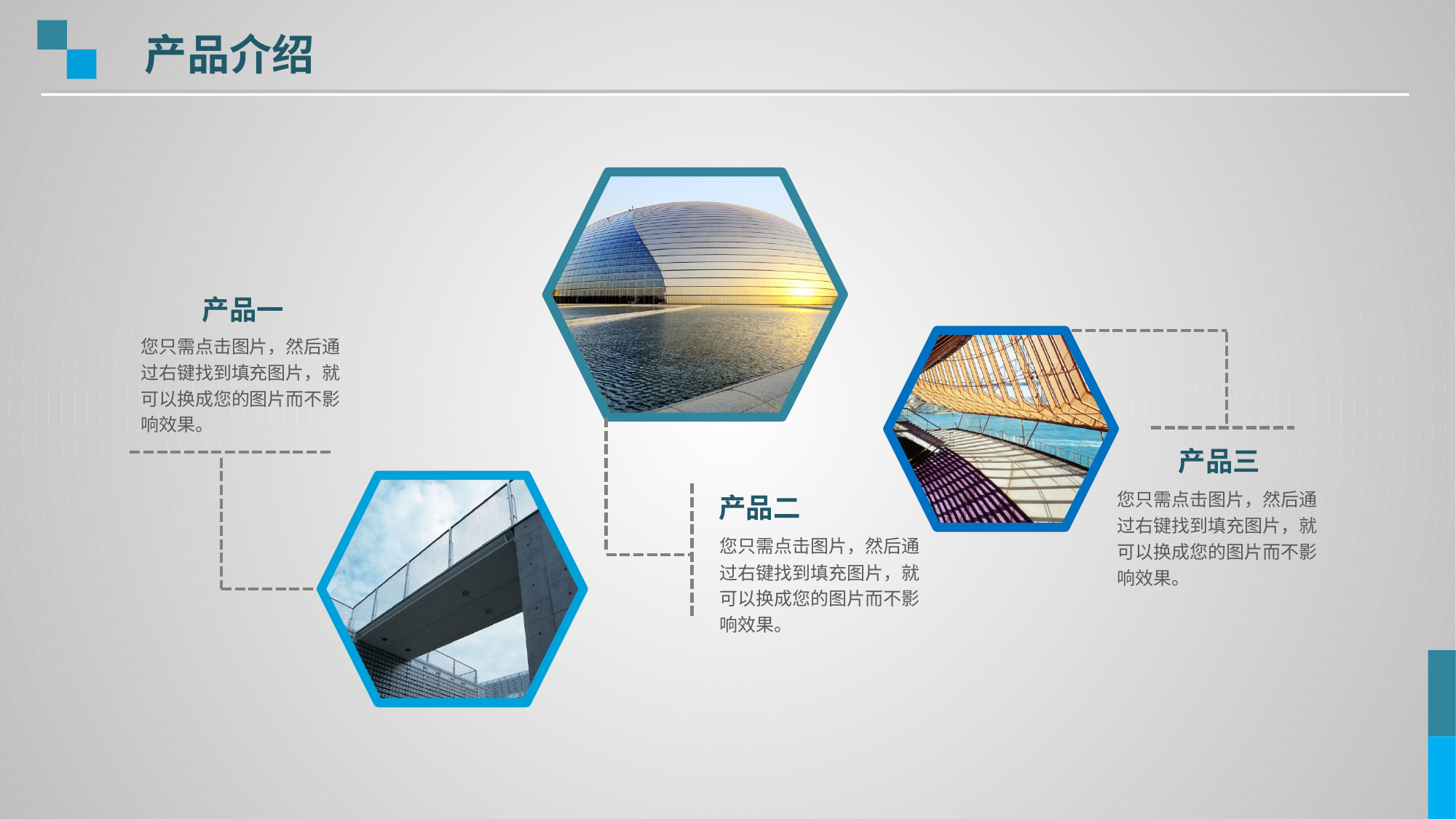

产品介绍

产品一
您只需点击图片，然后通过右键找到填充图片，就可以换成您的图片而不影响效果。

产品三
您只需点击图片，然后通过右键找到填充图片，就可以换成您的图片而不影响效果。

产品二
您只需点击图片，然后通过右键找到填充图片，就可以换成您的图片而不影响效果。